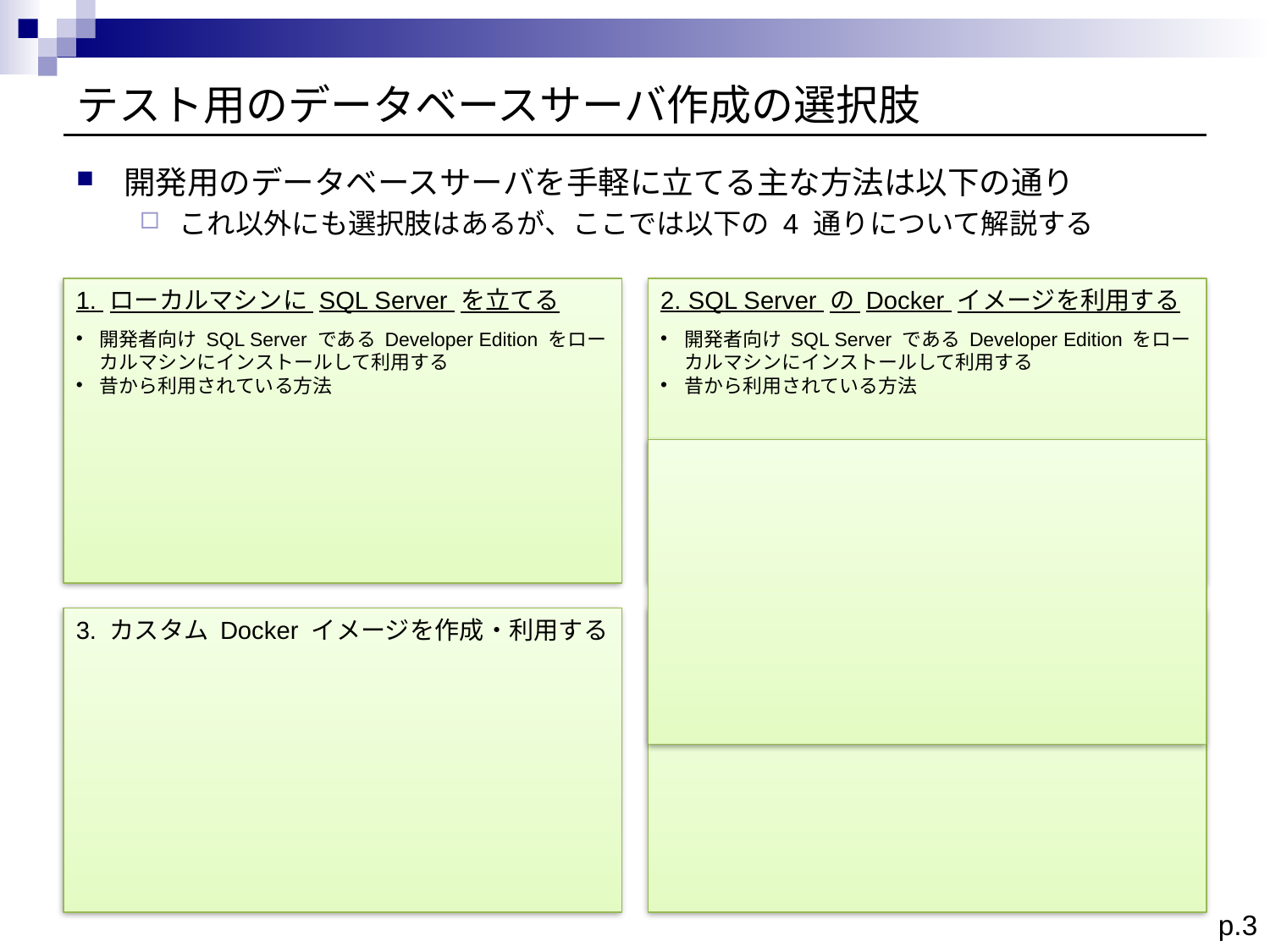

# テスト用のデータベースサーバ作成の選択肢
開発用のデータベースサーバを手軽に立てる主な方法は以下の通り
これ以外にも選択肢はあるが、ここでは以下の 4 通りについて解説する
1. ローカルマシンに SQL Server を立てる

開発者向け SQL Server である Developer Edition をローカルマシンにインストールして利用する
昔から利用されている方法
2. SQL Server の Docker イメージを利用する

開発者向け SQL Server である Developer Edition をローカルマシンにインストールして利用する
昔から利用されている方法

3. カスタム Docker イメージを作成・利用する
4. Azure SQL Database を利用する